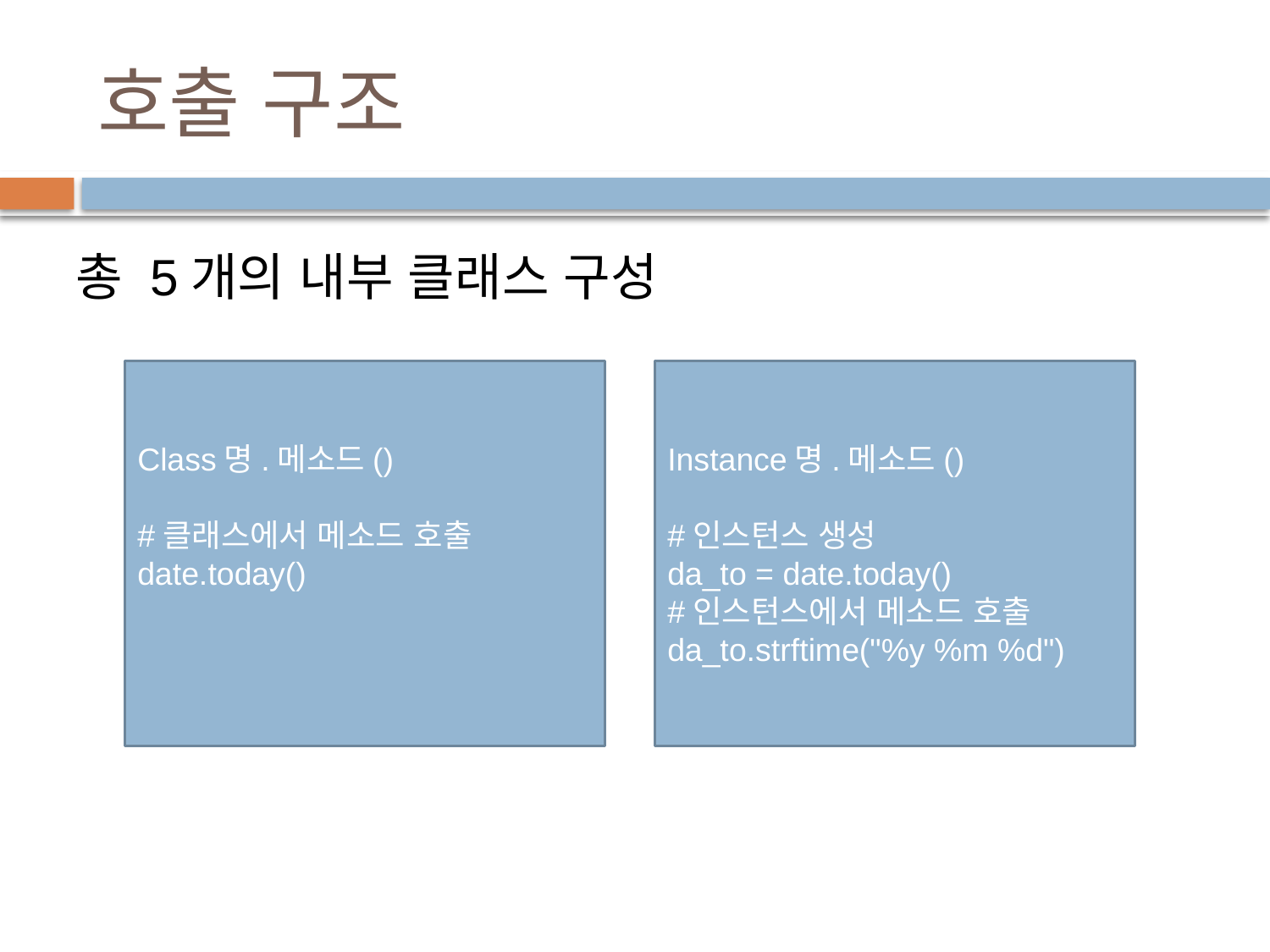

# 호출 구조
총 5개의 내부 클래스 구성
Class명.메소드()

#클래스에서 메소드 호출
date.today()

Instance명.메소드()

#인스턴스 생성
da_to = date.today()
#인스턴스에서 메소드 호출
da_to.strftime("%y %m %d")